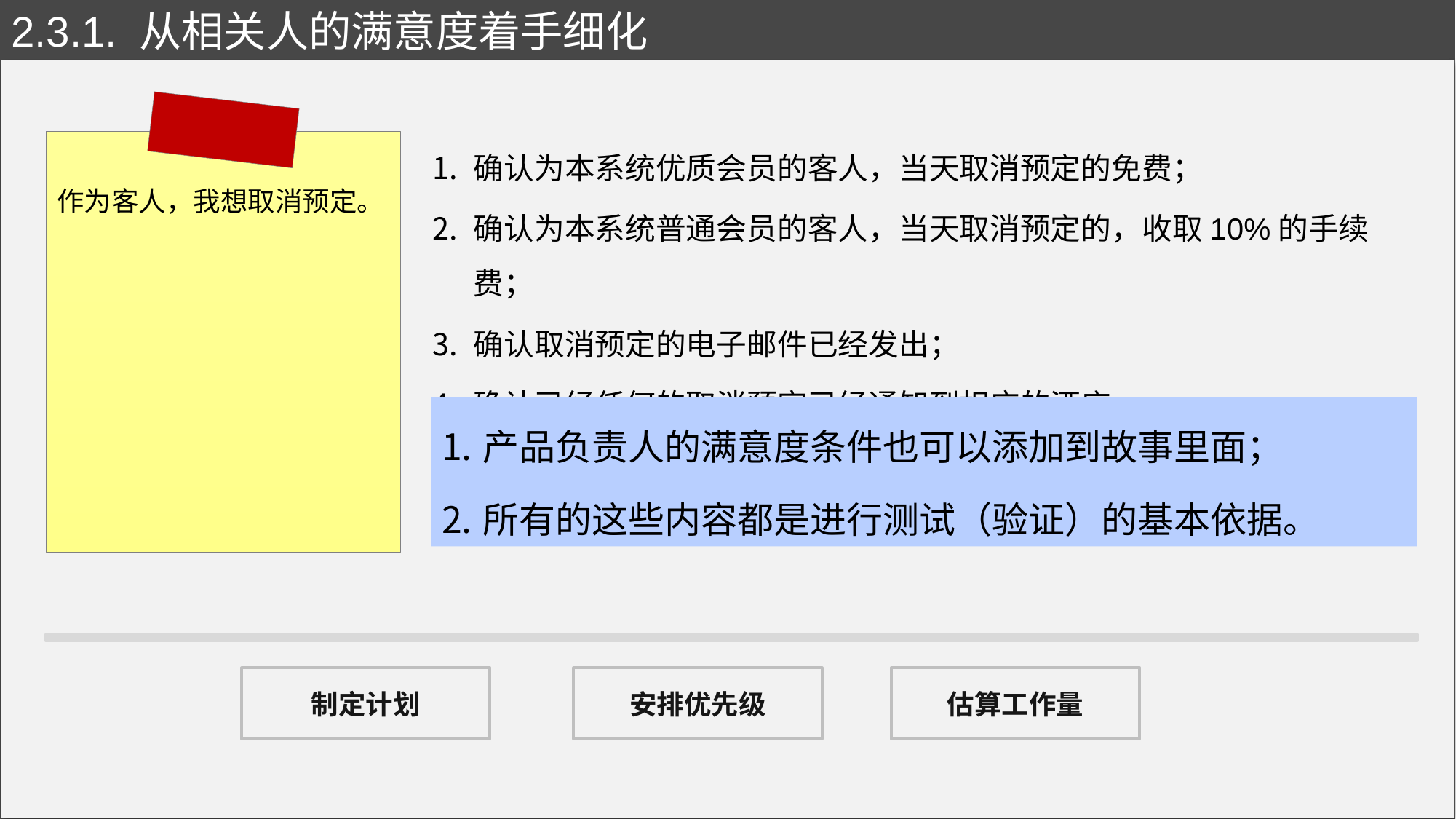

# 2.3.1. 从相关人的满意度着手细化

作为客人，我想取消预定。
确认为本系统优质会员的客人，当天取消预定的免费；
确认为本系统普通会员的客人，当天取消预定的，收取10%的手续费；
确认取消预定的电子邮件已经发出；
确认已经任何的取消预定已经通知到相应的酒店。
产品负责人的满意度条件也可以添加到故事里面；
所有的这些内容都是进行测试（验证）的基本依据。
安排优先级
估算工作量
制定计划